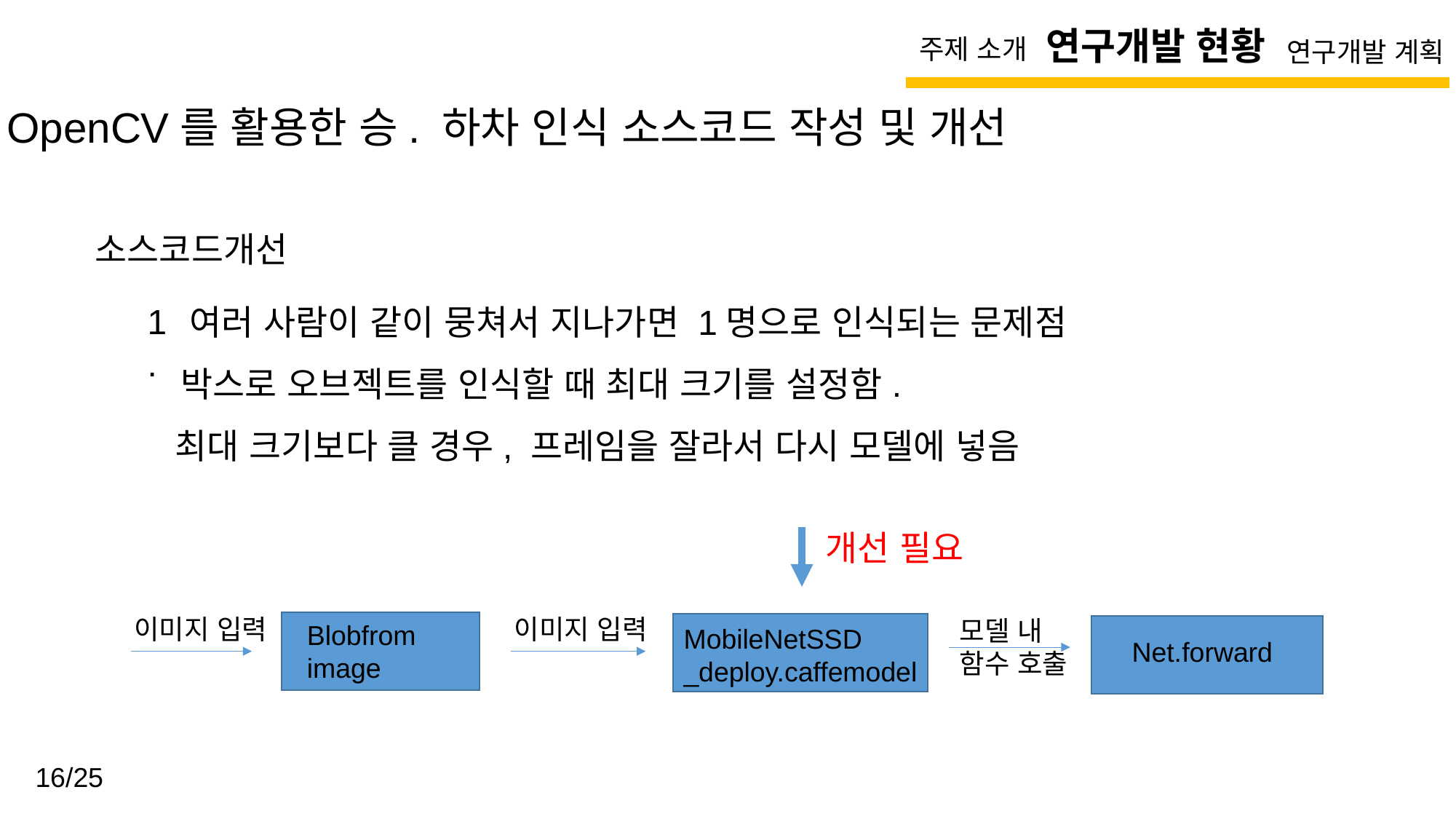

연구개발 현황
주제 소개
연구개발 계획

OpenCV를 활용한 승. 하차 인식 소스코드 작성 및 개선
소스코드개선
1.
여러 사람이 같이 뭉쳐서 지나가면 1명으로 인식되는 문제점
박스로 오브젝트를 인식할 때 최대 크기를 설정함.
최대 크기보다 클 경우, 프레임을 잘라서 다시 모델에 넣음
개선 필요
이미지 입력
이미지 입력
모델 내
함수 호출

Blobfrom image

MobileNetSSD
_deploy.caffemodel

Net.forward
16/25